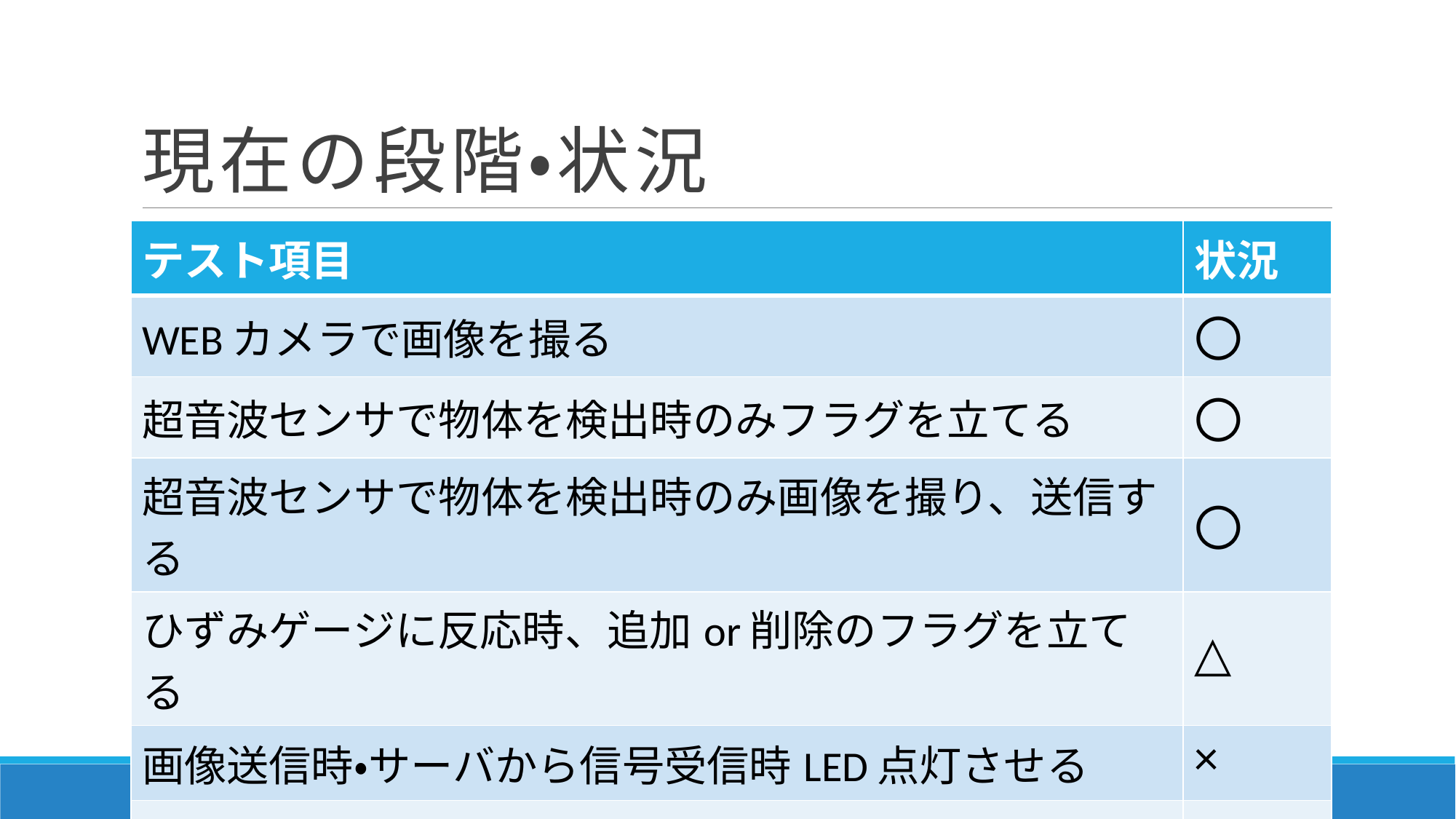

# 現在の段階・状況
| テスト項目 | 状況 |
| --- | --- |
| WEBカメラで画像を撮る | 〇 |
| 超音波センサで物体を検出時のみフラグを立てる | 〇 |
| 超音波センサで物体を検出時のみ画像を撮り、送信する | 〇 |
| ひずみゲージに反応時、追加or削除のフラグを立てる | △ |
| 画像送信時・サーバから信号受信時LED点灯させる | × |
| 画像を加工して送信 | × |
16